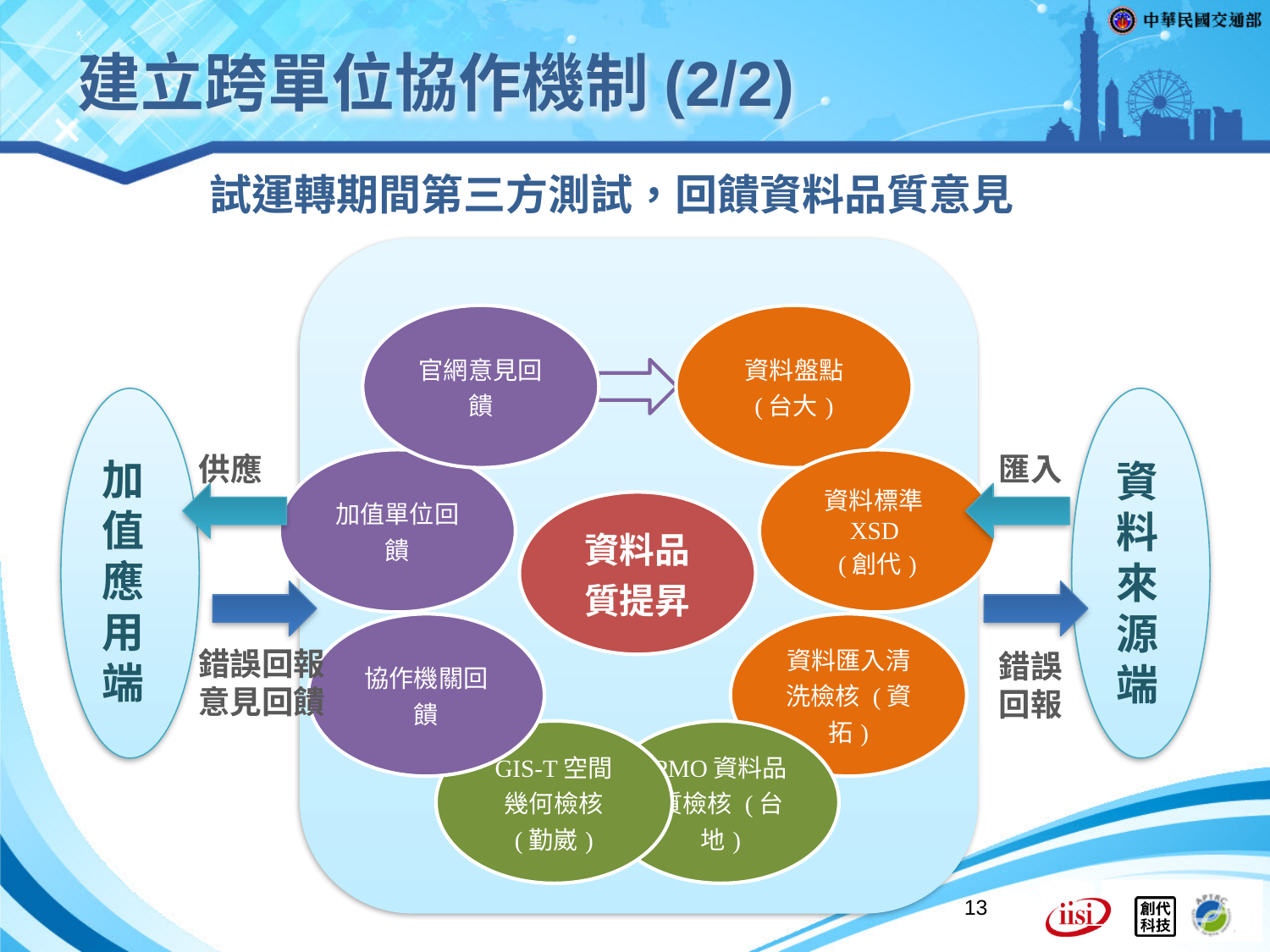

# 建立跨單位協作機制(2/2)
試運轉期間第三方測試，回饋資料品質意見

資料品質提昇
資料盤點 (台大)
資料匯入清洗檢核 (資拓)
PMO資料品質檢核 (台地)
資料標準XSD
(創代)
GIS-T空間幾何檢核 (勤崴)
協作機關回饋
官網意見回饋
加值單位回饋

供應
匯入
加值應用端
資料來源端

錯誤回報意見回饋
錯誤回報
13